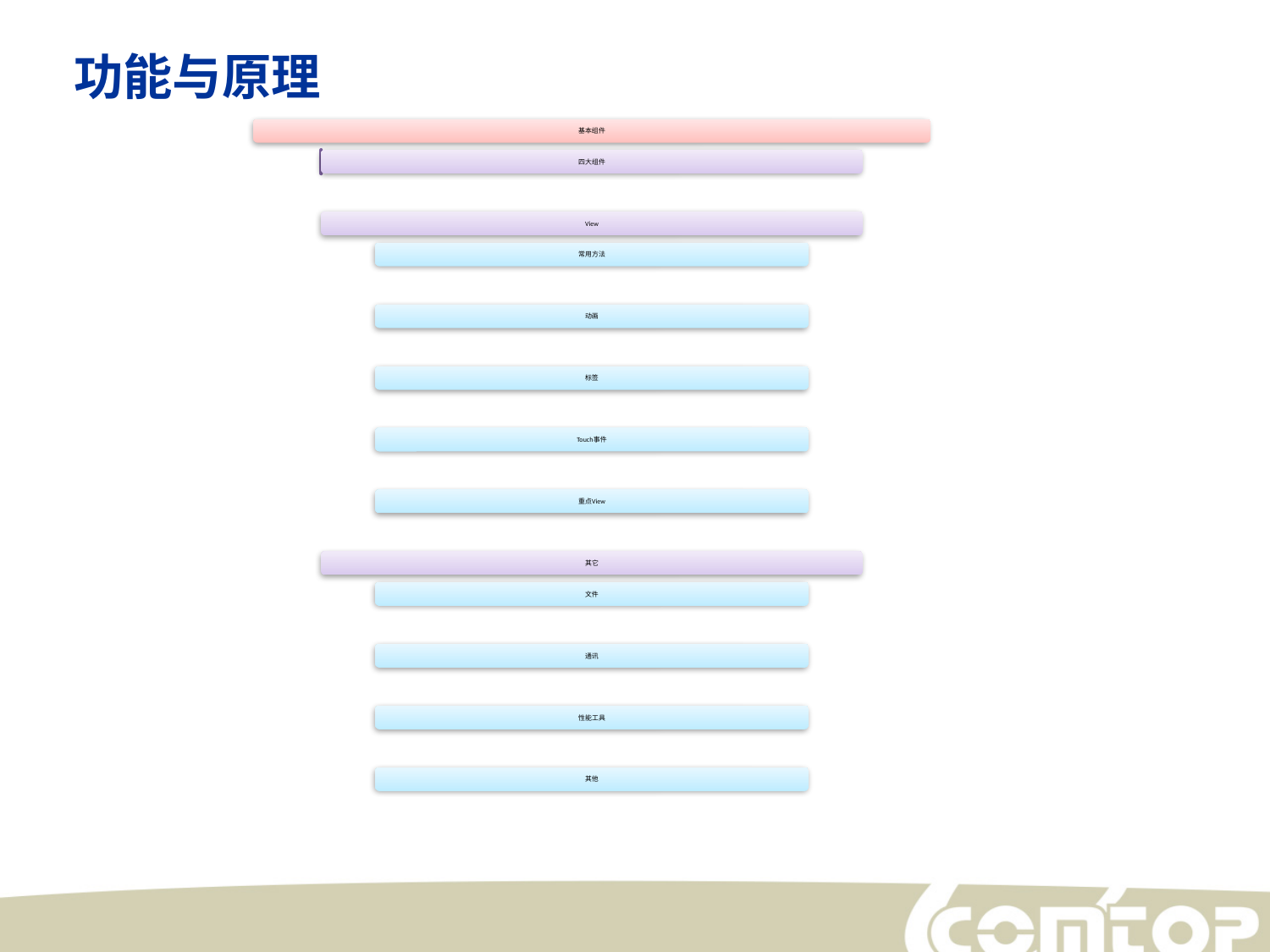

功能与原理
基本组件
四大组件
View
文件
其它
通讯
性能工具
其他
动画
标签
Touch事件
重点View
常用方法